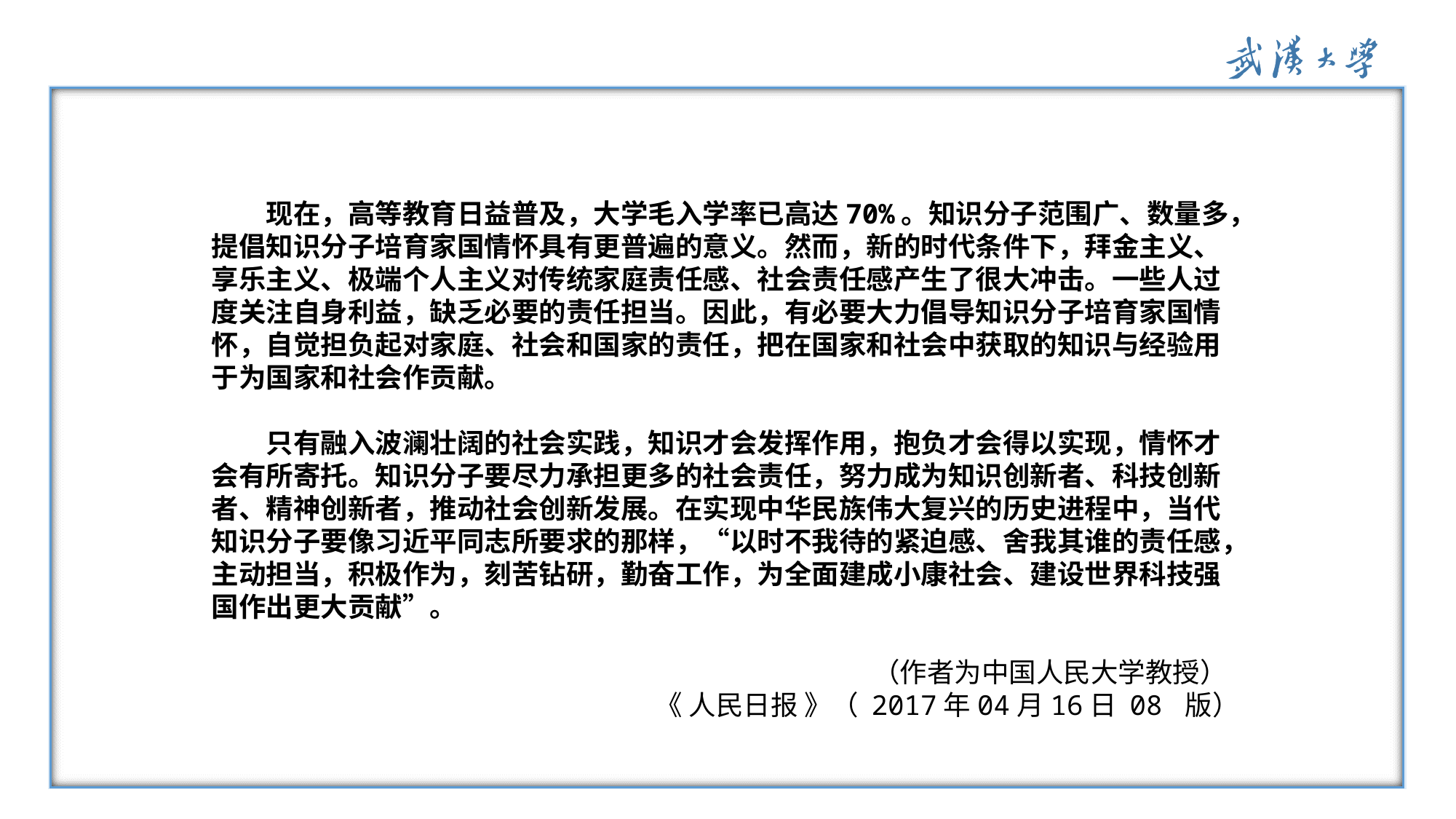

现在，高等教育日益普及，大学毛入学率已高达70%。知识分子范围广、数量多，提倡知识分子培育家国情怀具有更普遍的意义。然而，新的时代条件下，拜金主义、享乐主义、极端个人主义对传统家庭责任感、社会责任感产生了很大冲击。一些人过度关注自身利益，缺乏必要的责任担当。因此，有必要大力倡导知识分子培育家国情怀，自觉担负起对家庭、社会和国家的责任，把在国家和社会中获取的知识与经验用于为国家和社会作贡献。

　　只有融入波澜壮阔的社会实践，知识才会发挥作用，抱负才会得以实现，情怀才会有所寄托。知识分子要尽力承担更多的社会责任，努力成为知识创新者、科技创新者、精神创新者，推动社会创新发展。在实现中华民族伟大复兴的历史进程中，当代知识分子要像习近平同志所要求的那样，“以时不我待的紧迫感、舍我其谁的责任感，主动担当，积极作为，刻苦钻研，勤奋工作，为全面建成小康社会、建设世界科技强国作出更大贡献”。

                                                                             （作者为中国人民大学教授）
《 人民日报 》（ 2017年04月16日 08 版）